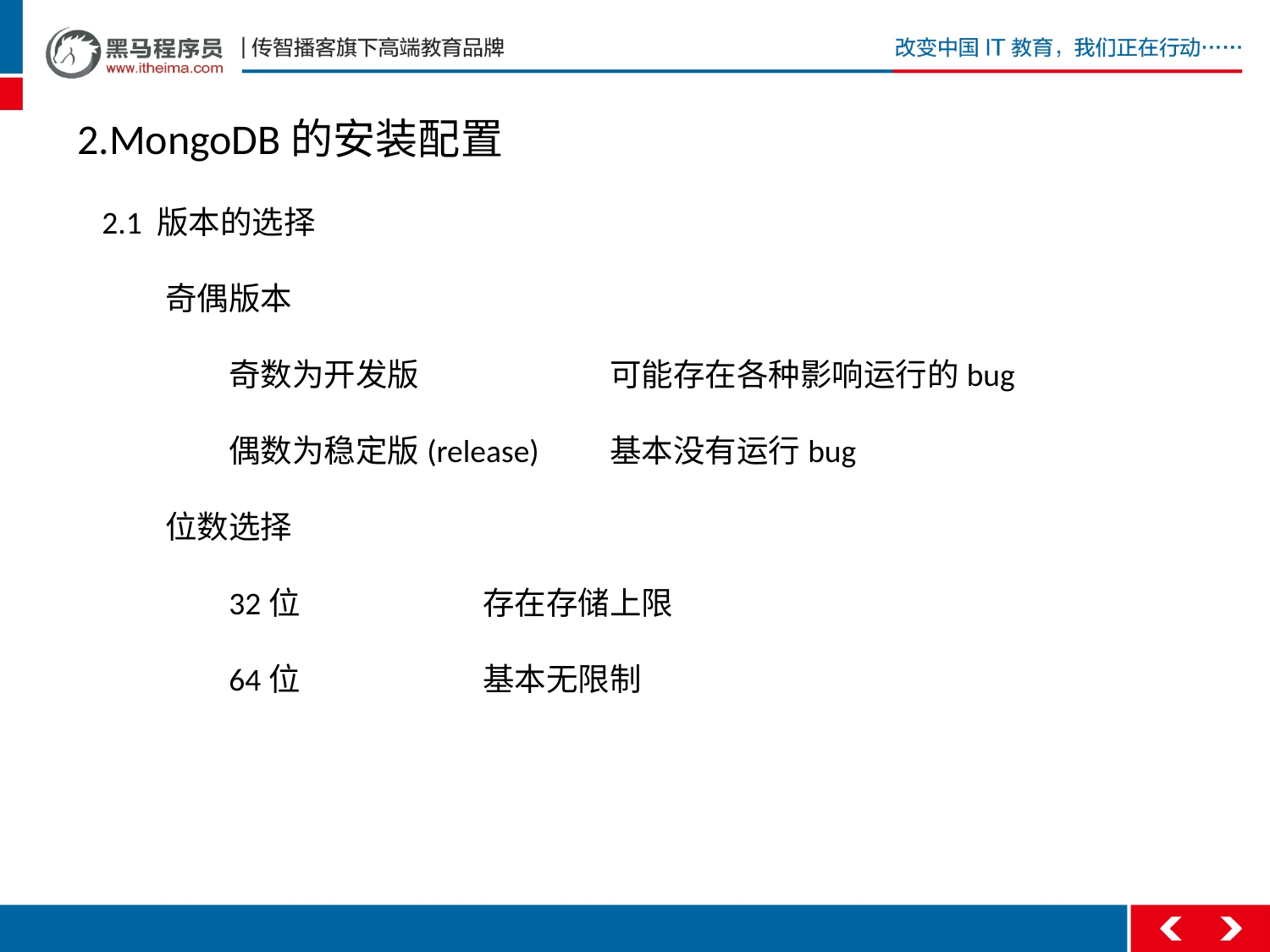

2.MongoDB的安装配置
2.1 版本的选择

奇偶版本

	奇数为开发版		可能存在各种影响运行的bug

	偶数为稳定版(release)	基本没有运行bug

位数选择

	32位		存在存储上限

	64位		基本无限制